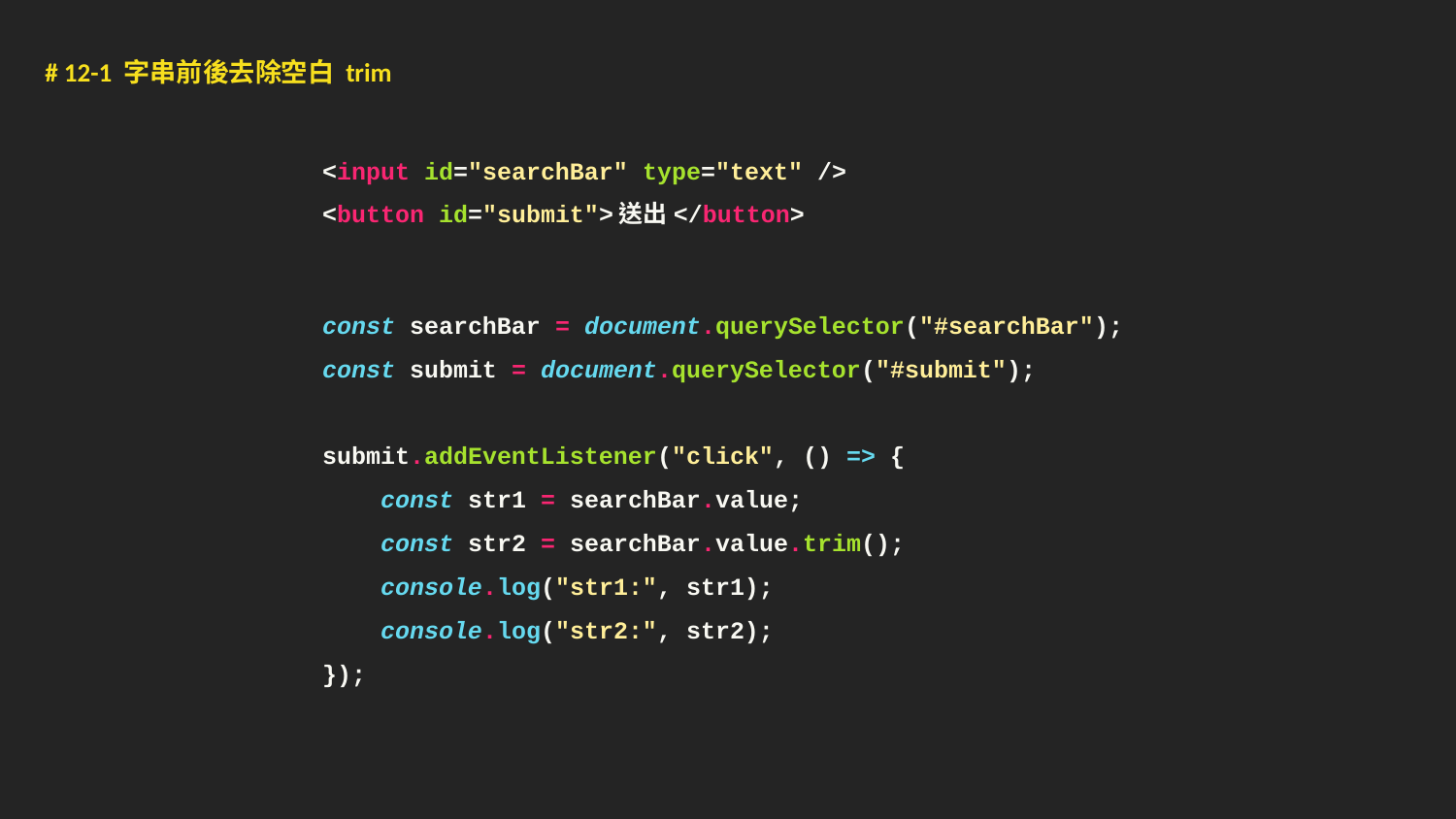

# 12-1 字串前後去除空白 trim
<input id="searchBar" type="text" />
<button id="submit">送出</button>
const searchBar = document.querySelector("#searchBar");
const submit = document.querySelector("#submit");

submit.addEventListener("click", () => {
    const str1 = searchBar.value;
    const str2 = searchBar.value.trim();
    console.log("str1:", str1);
    console.log("str2:", str2);
});